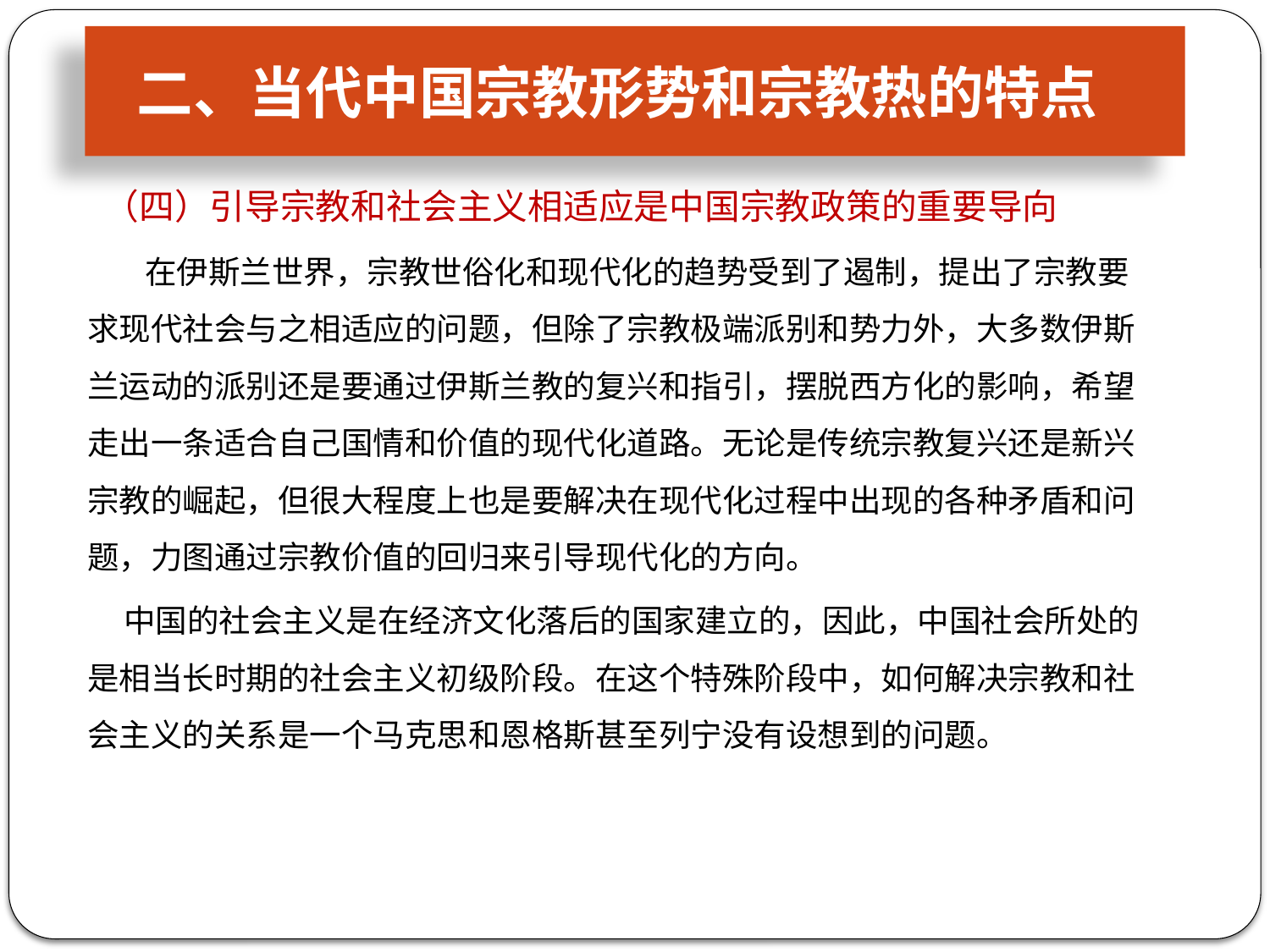

二、当代中国宗教形势和宗教热的特点
 （四）引导宗教和社会主义相适应是中国宗教政策的重要导向
        在伊斯兰世界，宗教世俗化和现代化的趋势受到了遏制，提出了宗教要求现代社会与之相适应的问题，但除了宗教极端派别和势力外，大多数伊斯兰运动的派别还是要通过伊斯兰教的复兴和指引，摆脱西方化的影响，希望走出一条适合自己国情和价值的现代化道路。无论是传统宗教复兴还是新兴宗教的崛起，但很大程度上也是要解决在现代化过程中出现的各种矛盾和问题，力图通过宗教价值的回归来引导现代化的方向。
    中国的社会主义是在经济文化落后的国家建立的，因此，中国社会所处的是相当长时期的社会主义初级阶段。在这个特殊阶段中，如何解决宗教和社会主义的关系是一个马克思和恩格斯甚至列宁没有设想到的问题。